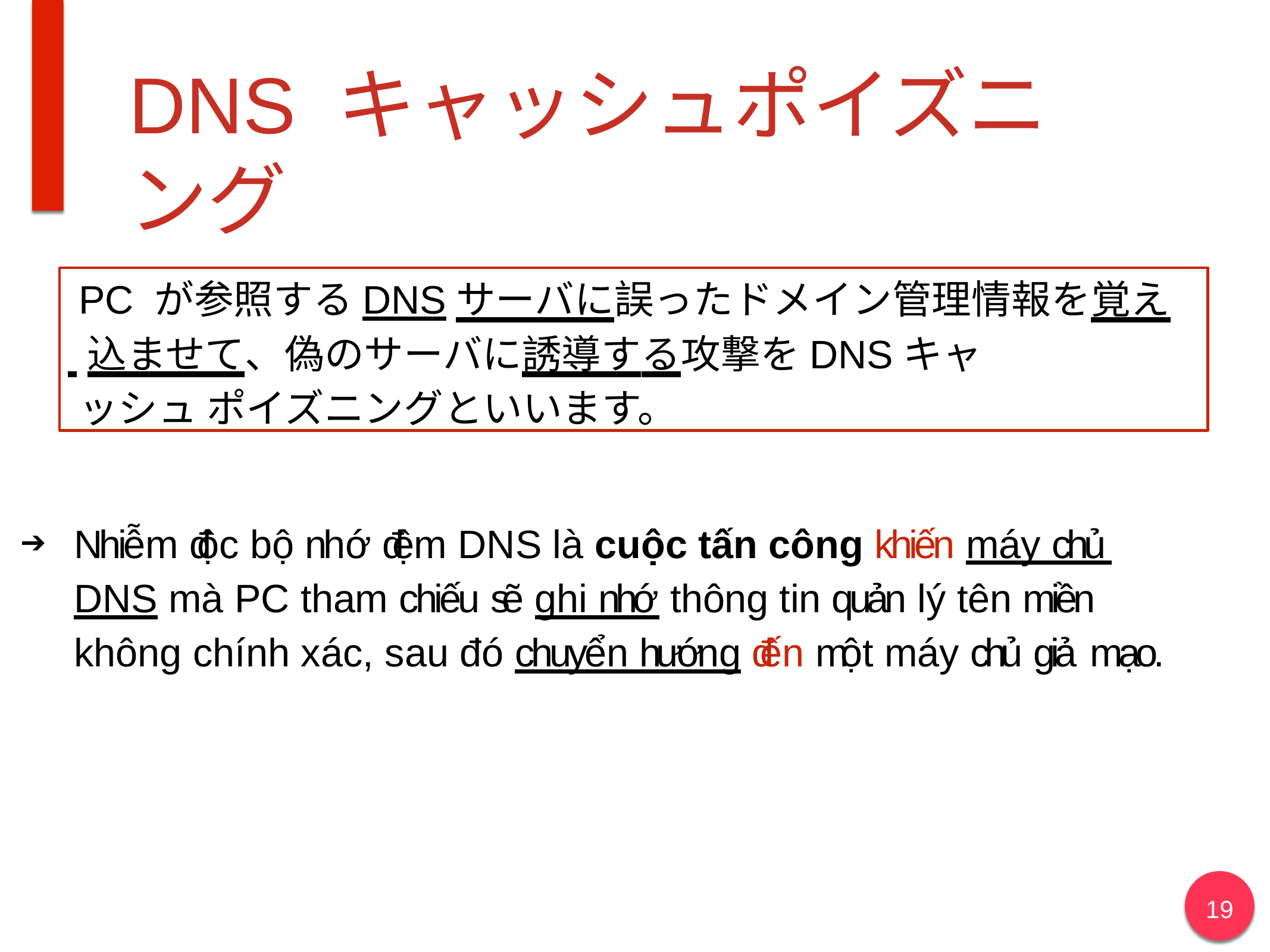

# DNS キャッシュポイズニング
PC が参照するDNSサーバに誤ったドメイン管理情報を覚え
 込ませて、偽のサーバに誘導する攻撃をDNSキャッシュ ポイズニングといいます。
Nhiễm độc bộ nhớ đệm DNS là cuộc tấn công khiến máy chủ  DNS mà PC tham chiếu sẽ ghi nhớ thông tin quản lý tên miền  không chính xác, sau đó chuyển hướng đến một máy chủ giả  mạo.
19